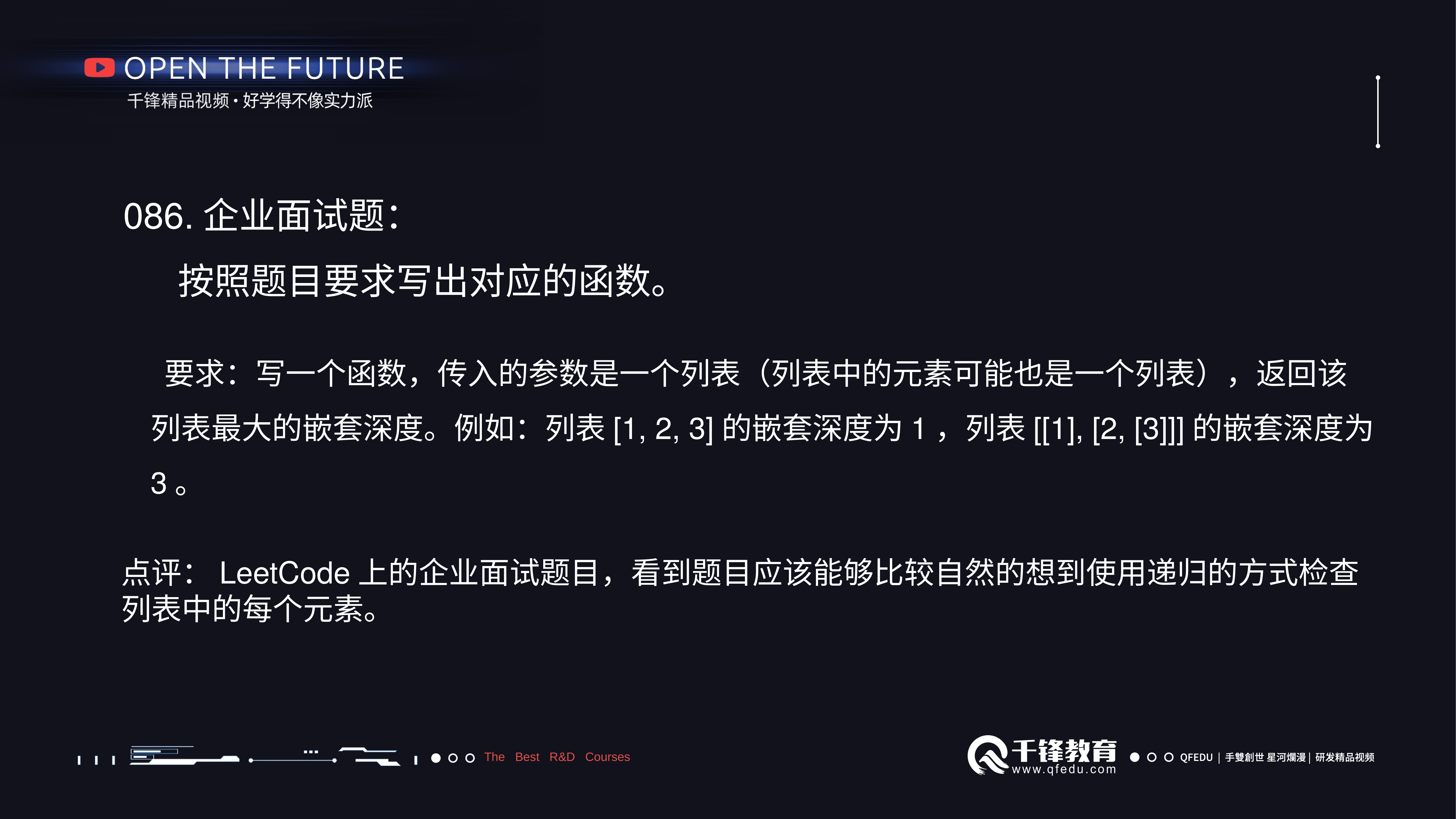

086.企业面试题：
按照题目要求写出对应的函数。
要求：写一个函数，传入的参数是一个列表（列表中的元素可能也是一个列表），返回该列表最大的嵌套深度。例如：列表[1, 2, 3]的嵌套深度为1，列表[[1], [2, [3]]]的嵌套深度为3。
点评：LeetCode上的企业面试题目，看到题目应该能够比较自然的想到使用递归的方式检查列表中的每个元素。